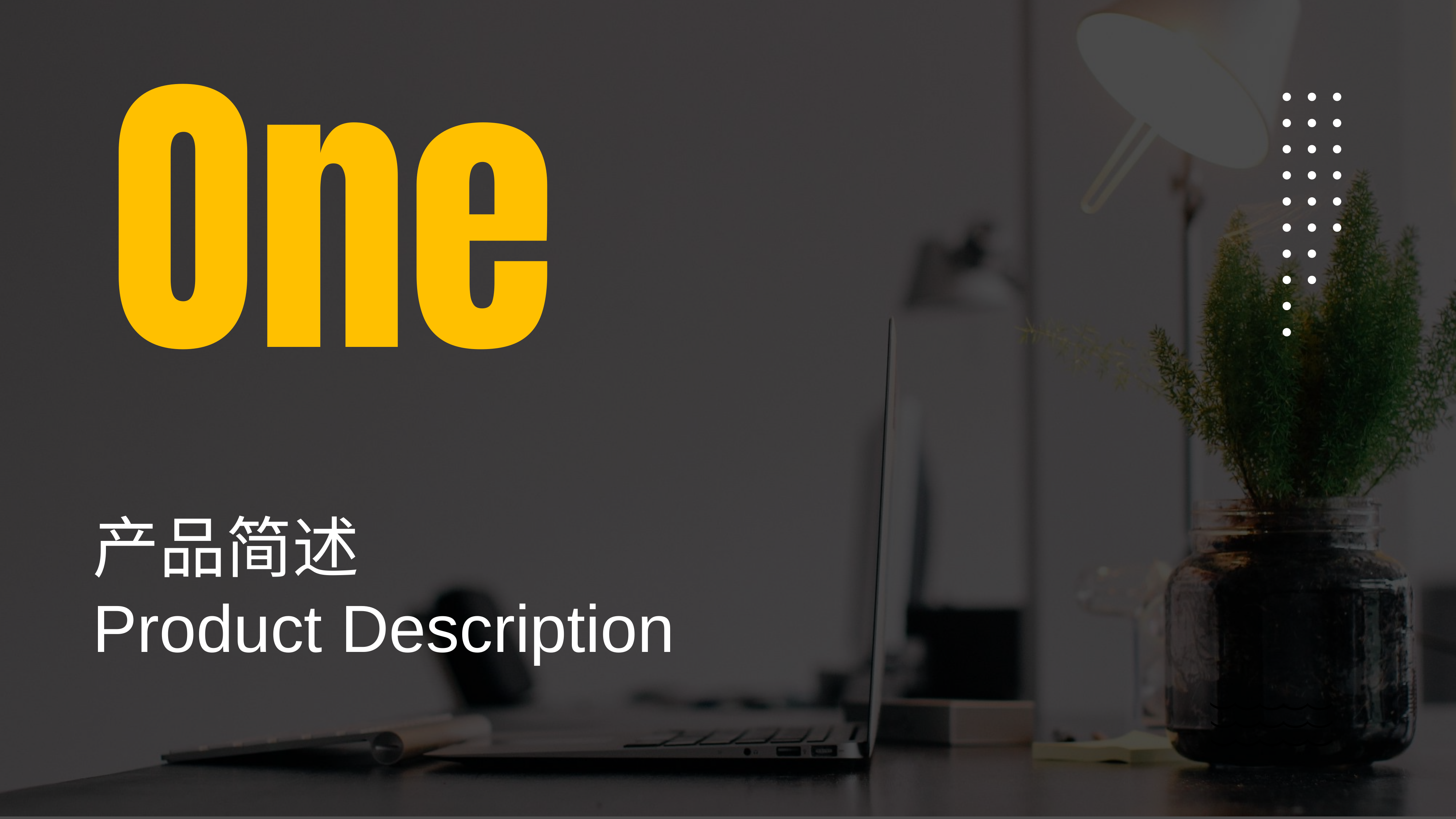

One

产品简述
Product Description
(
(
(
(
(
(
(
(
(
(
(
(
(
(
(